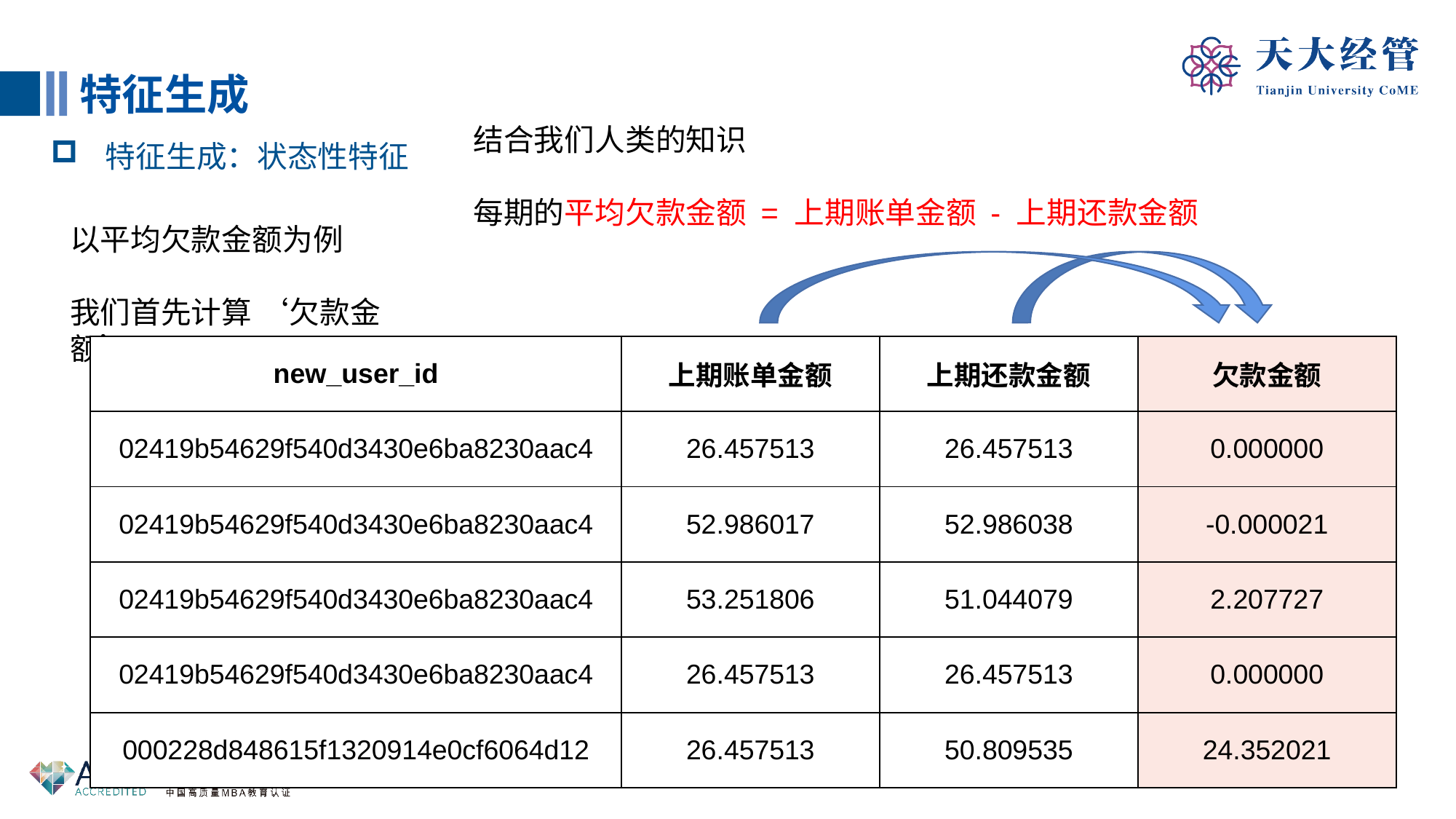

特征生成

结合我们人类的知识

每期的平均欠款金额 = 上期账单金额 - 上期还款金额
特征生成：状态性特征
以平均欠款金额为例

我们首先计算 ‘欠款金额’

| new\_user\_id | 上期账单金额 | 上期还款金额 | 欠款金额 |
| --- | --- | --- | --- |
| 02419b54629f540d3430e6ba8230aac4 | 26.457513 | 26.457513 | 0.000000 |
| 02419b54629f540d3430e6ba8230aac4 | 52.986017 | 52.986038 | -0.000021 |
| 02419b54629f540d3430e6ba8230aac4 | 53.251806 | 51.044079 | 2.207727 |
| 02419b54629f540d3430e6ba8230aac4 | 26.457513 | 26.457513 | 0.000000 |
| 000228d848615f1320914e0cf6064d12 | 26.457513 | 50.809535 | 24.352021 |